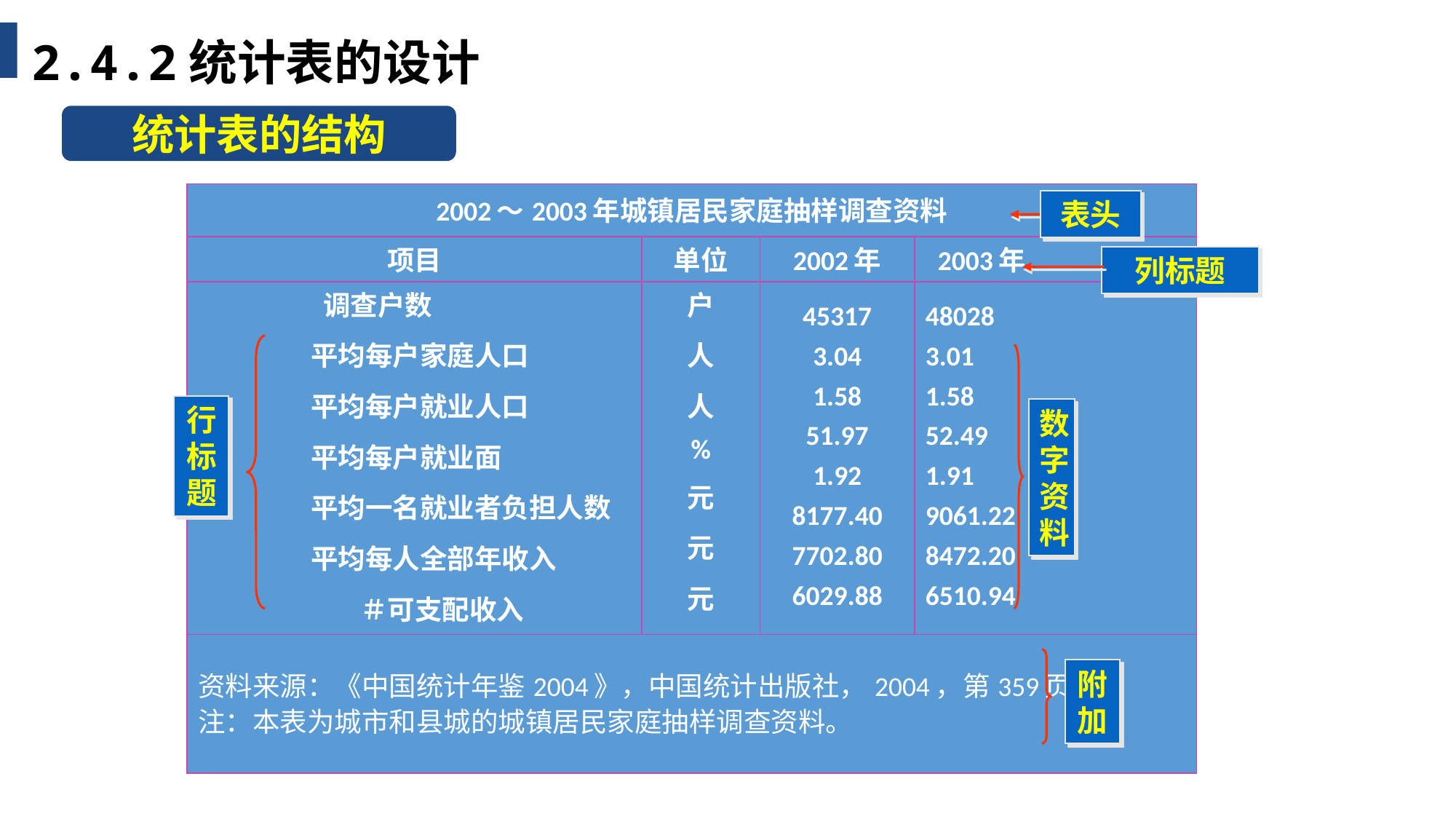

2.4.2统计表的设计
统计表的结构
| 2002～2003年城镇居民家庭抽样调查资料 |  |  |  |
| --- | --- | --- | --- |
| 项目 | 单位 | 2002年 | 2003年 |
| 调查户数 平均每户家庭人口 平均每户就业人口 平均每户就业面 平均一名就业者负担人数 平均每人全部年收入 ＃可支配收入 平均每人消费性支出 | 户 人 人 % 元 元 元 元 | 45317 3.04 1.58 51.97 1.92 8177.40 7702.80 6029.88 | 48028 3.01 1.58 52.49 1.91 9061.22 8472.20 6510.94 |
| 资料来源：《中国统计年鉴2004》，中国统计出版社，2004，第359页。 注：本表为城市和县城的城镇居民家庭抽样调查资料。 |  |  |  |
表头

列标题

行标题
数字资料

附加